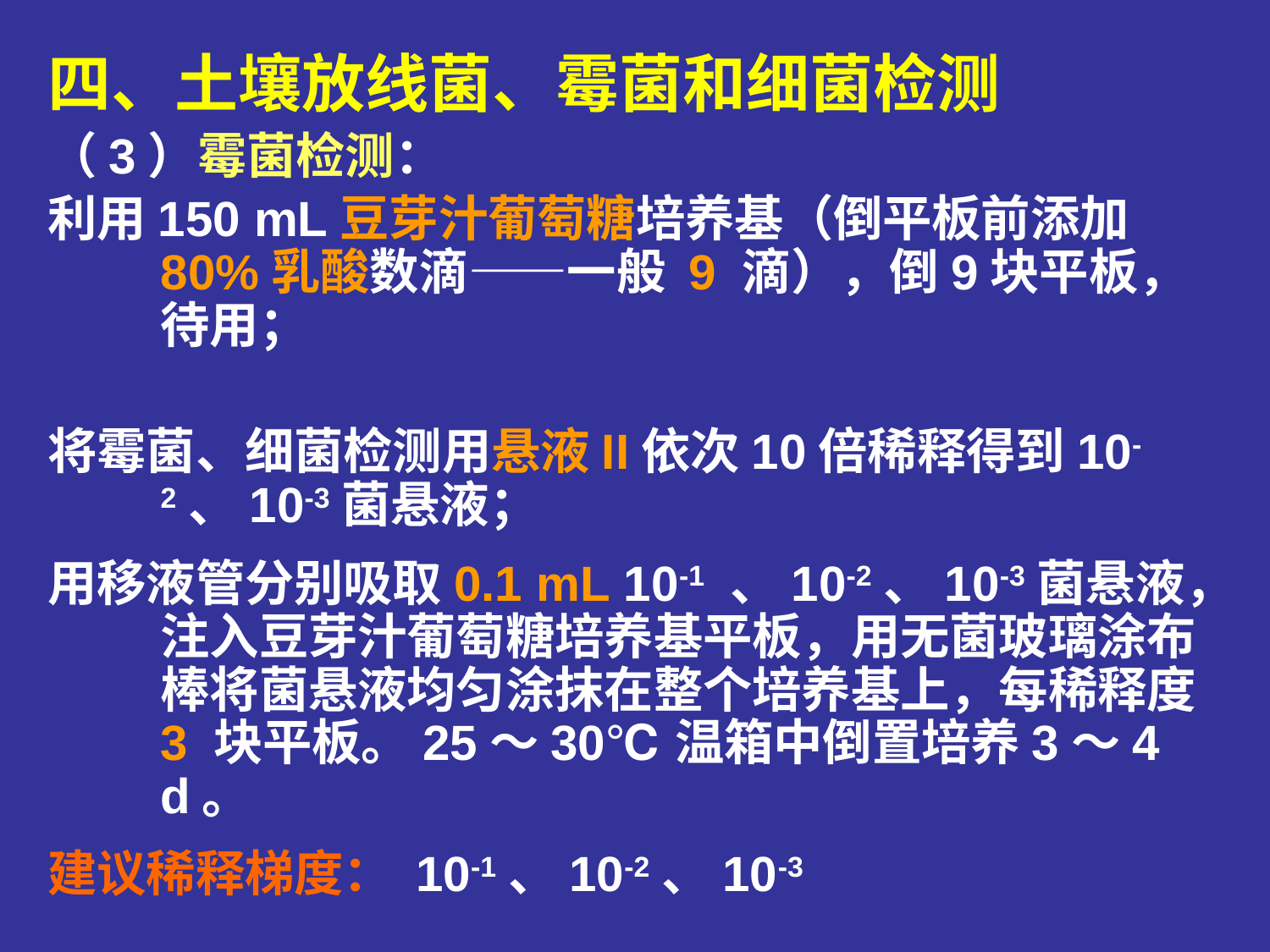

四、土壤放线菌、霉菌和细菌检测
（3）霉菌检测：
利用150 mL豆芽汁葡萄糖培养基（倒平板前添加80%乳酸数滴——一般 9 滴），倒9块平板，待用；

将霉菌、细菌检测用悬液II依次10倍稀释得到10-2、10-3菌悬液；
用移液管分别吸取0.1 mL 10-1 、10-2、10-3菌悬液，注入豆芽汁葡萄糖培养基平板，用无菌玻璃涂布棒将菌悬液均匀涂抹在整个培养基上，每稀释度 3 块平板。25～30℃温箱中倒置培养3～4 d。
建议稀释梯度： 10-1、10-2、10-3